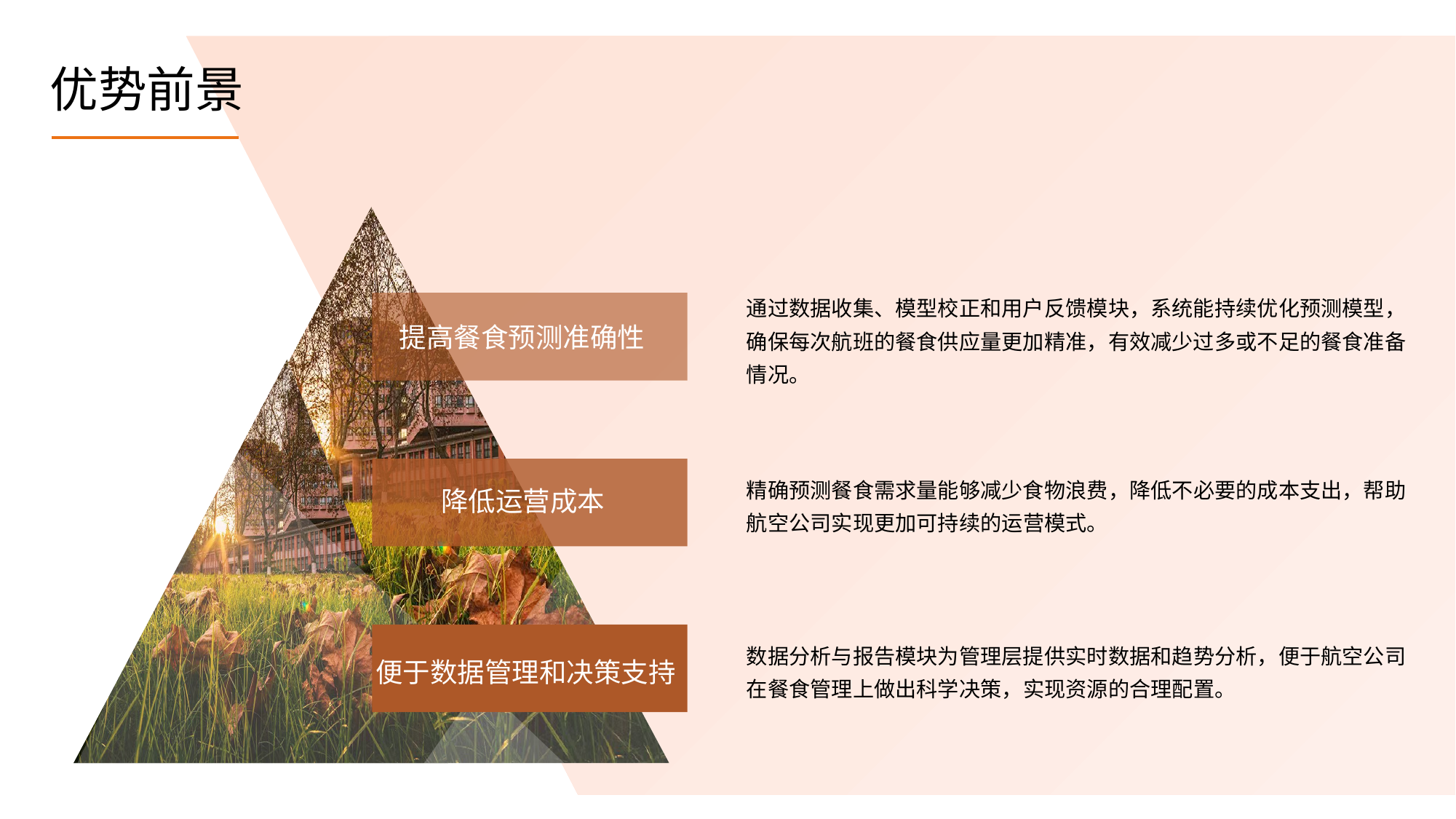

优势前景

e7d195523061f1c0d3ba7f298e59d031c9c3f97027ed136f882110EF8F17BAD1F2C348D17C7856EF46CB4678CC9E44EE1ABA681E3133328A7B4D22AAF822B2429426B2355AA8CC4431B8568D2CF3B73A96BBEC1D6ED9A296B43765507A3E7CF5D1CA7E8172631B7DC4BDD6EDD9C905DDE509891D9B10512B757EAF468629A66A40406F5054747F5B
通过数据收集、模型校正和用户反馈模块，系统能持续优化预测模型，确保每次航班的餐食供应量更加精准，有效减少过多或不足的餐食准备情况。

提高餐食预测准确性

精确预测餐食需求量能够减少食物浪费，降低不必要的成本支出，帮助航空公司实现更加可持续的运营模式。
降低运营成本

数据分析与报告模块为管理层提供实时数据和趋势分析，便于航空公司在餐食管理上做出科学决策，实现资源的合理配置。
便于数据管理和决策支持